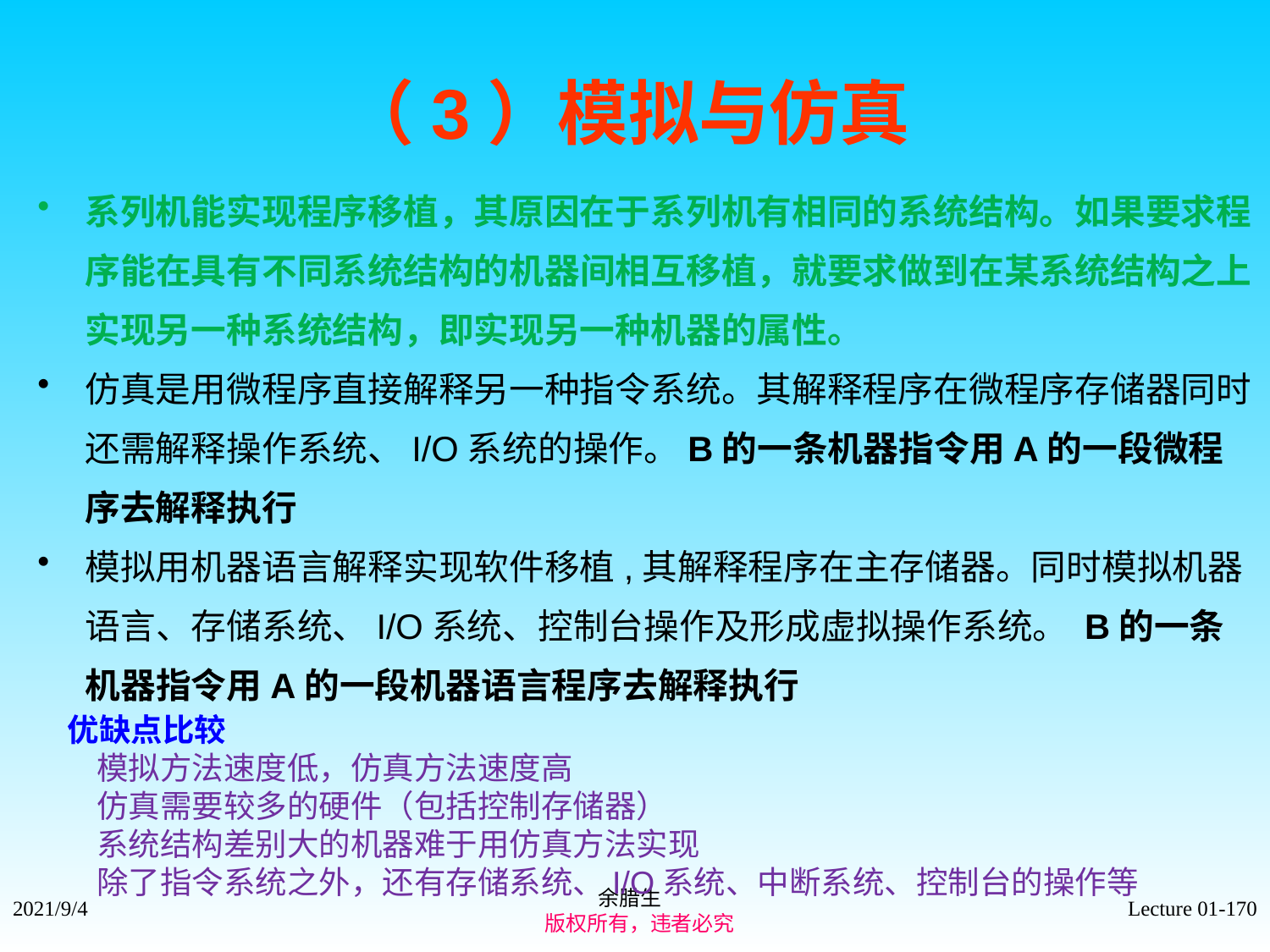

# （3）模拟与仿真
系列机能实现程序移植，其原因在于系列机有相同的系统结构。如果要求程序能在具有不同系统结构的机器间相互移植，就要求做到在某系统结构之上实现另一种系统结构，即实现另一种机器的属性。
仿真是用微程序直接解释另一种指令系统。其解释程序在微程序存储器同时还需解释操作系统、I/O系统的操作。B的一条机器指令用A的一段微程序去解释执行
模拟用机器语言解释实现软件移植,其解释程序在主存储器。同时模拟机器语言、存储系统、I/O系统、控制台操作及形成虚拟操作系统。 B的一条机器指令用A的一段机器语言程序去解释执行
优缺点比较
   模拟方法速度低，仿真方法速度高
   仿真需要较多的硬件（包括控制存储器）
   系统结构差别大的机器难于用仿真方法实现
   除了指令系统之外，还有存储系统、I/O系统、中断系统、控制台的操作等
余腊生
 版权所有，违者必究
2021/9/4
Lecture 01-170